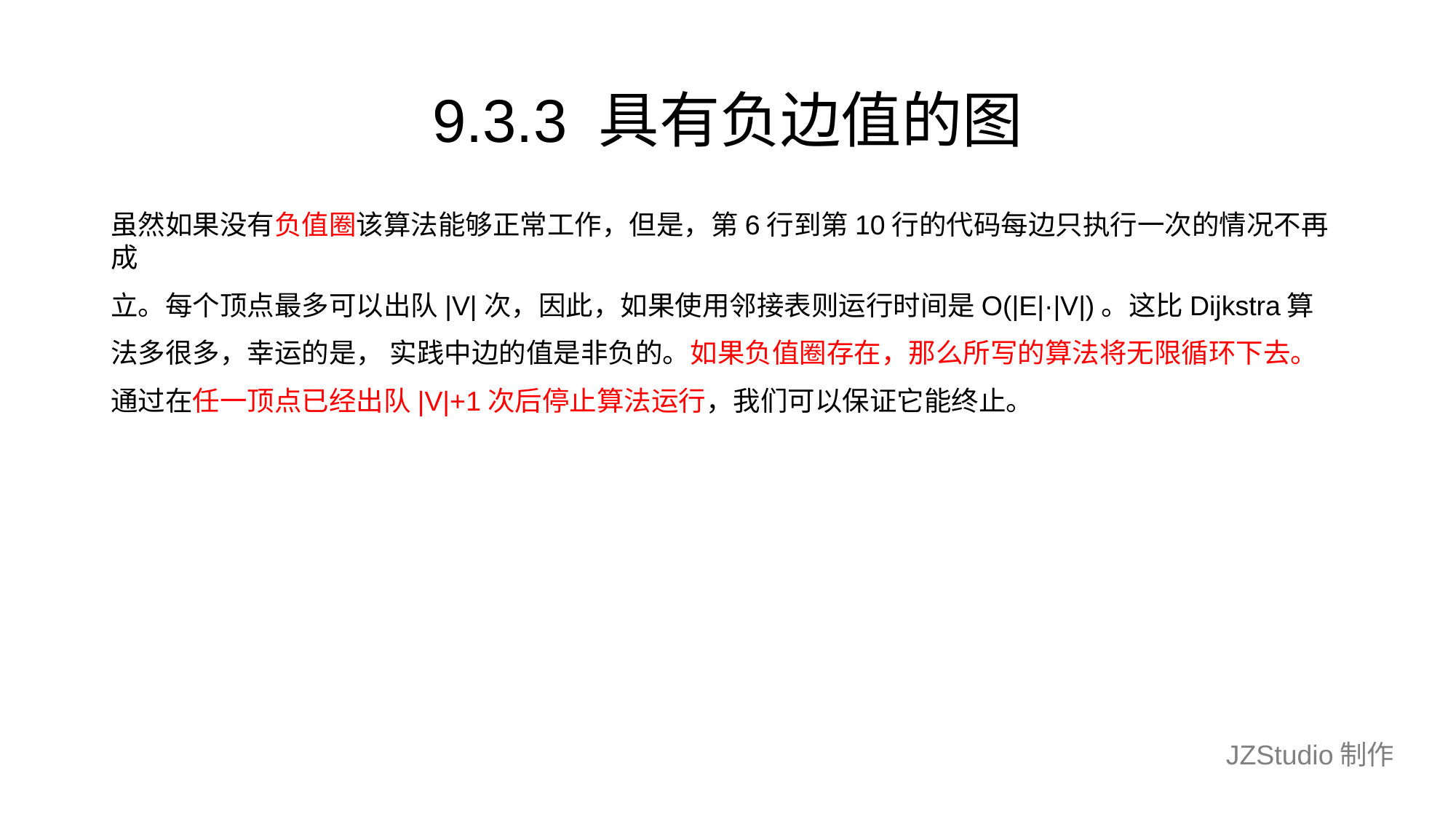

# 9.3.3 具有负边值的图
虽然如果没有负值圈该算法能够正常工作，但是，第6行到第10行的代码每边只执行一次的情况不再成
立。每个顶点最多可以出队|V|次，因此，如果使用邻接表则运行时间是O(|E|·|V|)。这比Dijkstra算
法多很多，幸运的是， 实践中边的值是非负的。如果负值圈存在，那么所写的算法将无限循环下去。
通过在任一顶点已经出队|V|+1次后停止算法运行，我们可以保证它能终止。